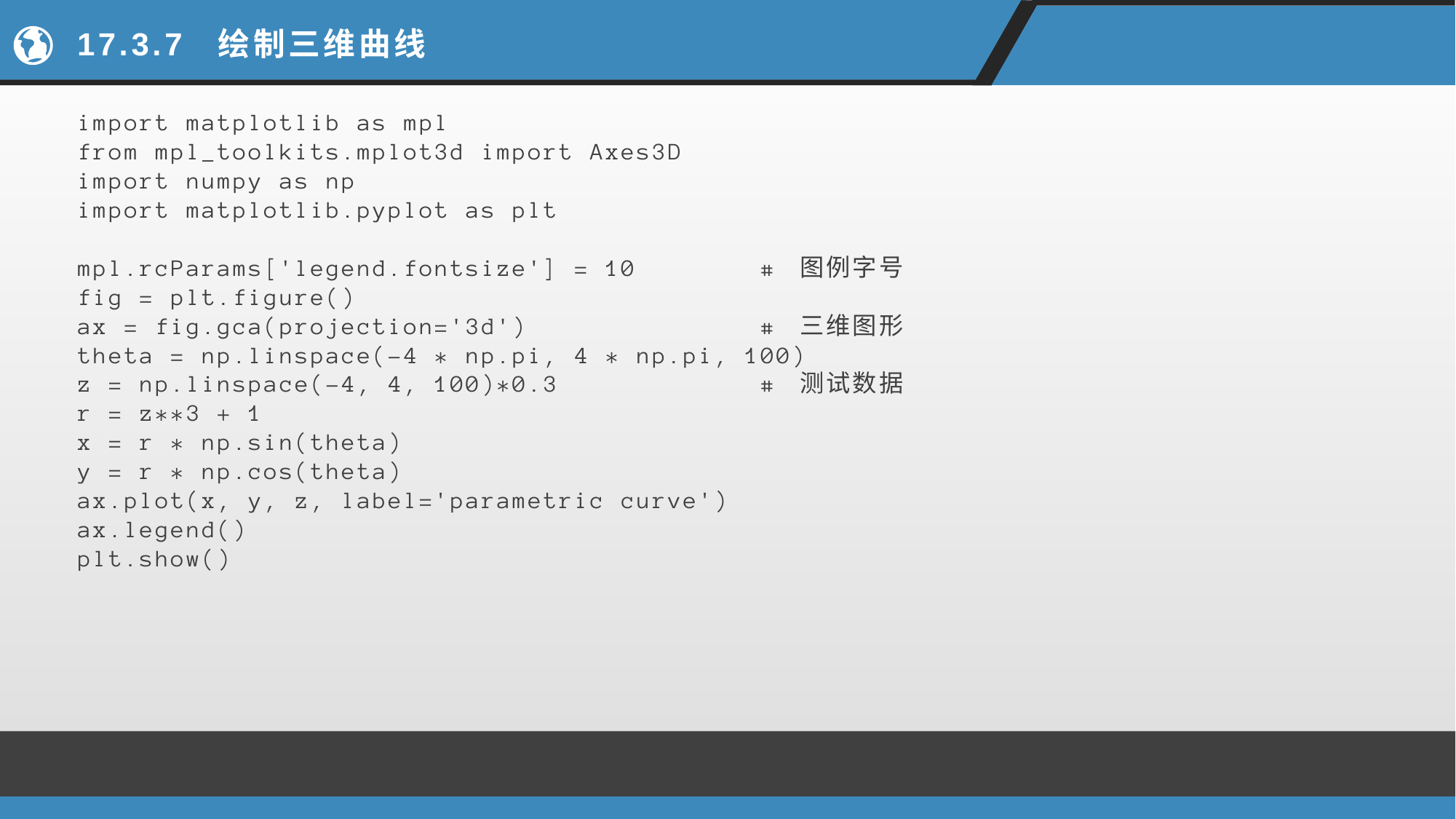

# 17.3.7  绘制三维曲线

import matplotlib as mpl
from mpl_toolkits.mplot3d import Axes3D
import numpy as np
import matplotlib.pyplot as plt

mpl.rcParams['legend.fontsize'] = 10        # 图例字号
fig = plt.figure()
ax = fig.gca(projection='3d')               # 三维图形
theta = np.linspace(-4 * np.pi, 4 * np.pi, 100)
z = np.linspace(-4, 4, 100)*0.3             # 测试数据
r = z**3 + 1
x = r * np.sin(theta)
y = r * np.cos(theta)
ax.plot(x, y, z, label='parametric curve')
ax.legend()
plt.show()